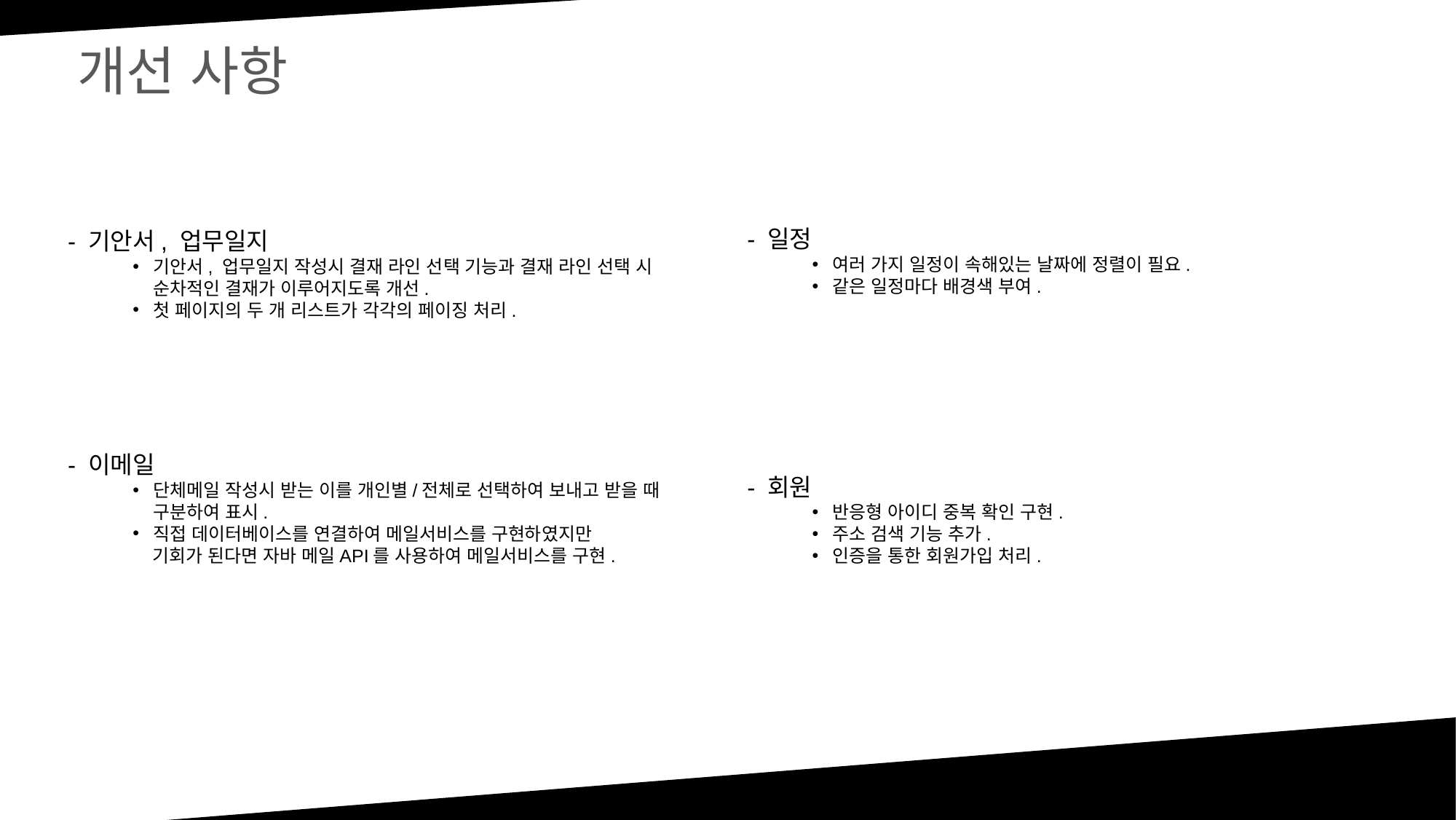

개선 사항
- 일정
여러 가지 일정이 속해있는 날짜에 정렬이 필요.
같은 일정마다 배경색 부여.
- 기안서, 업무일지
기안서, 업무일지 작성시 결재 라인 선택 기능과 결재 라인 선택 시          순차적인 결재가 이루어지도록 개선.
첫 페이지의 두 개 리스트가 각각의 페이징 처리.

- 이메일
단체메일 작성시 받는 이를 개인별/전체로 선택하여 보내고 받을 때 구분하여 표시.
직접 데이터베이스를 연결하여 메일서비스를 구현하였지만
   기회가 된다면 자바 메일API를 사용하여 메일서비스를 구현.
- 회원
반응형 아이디 중복 확인 구현.
주소 검색 기능 추가.
인증을 통한 회원가입 처리.